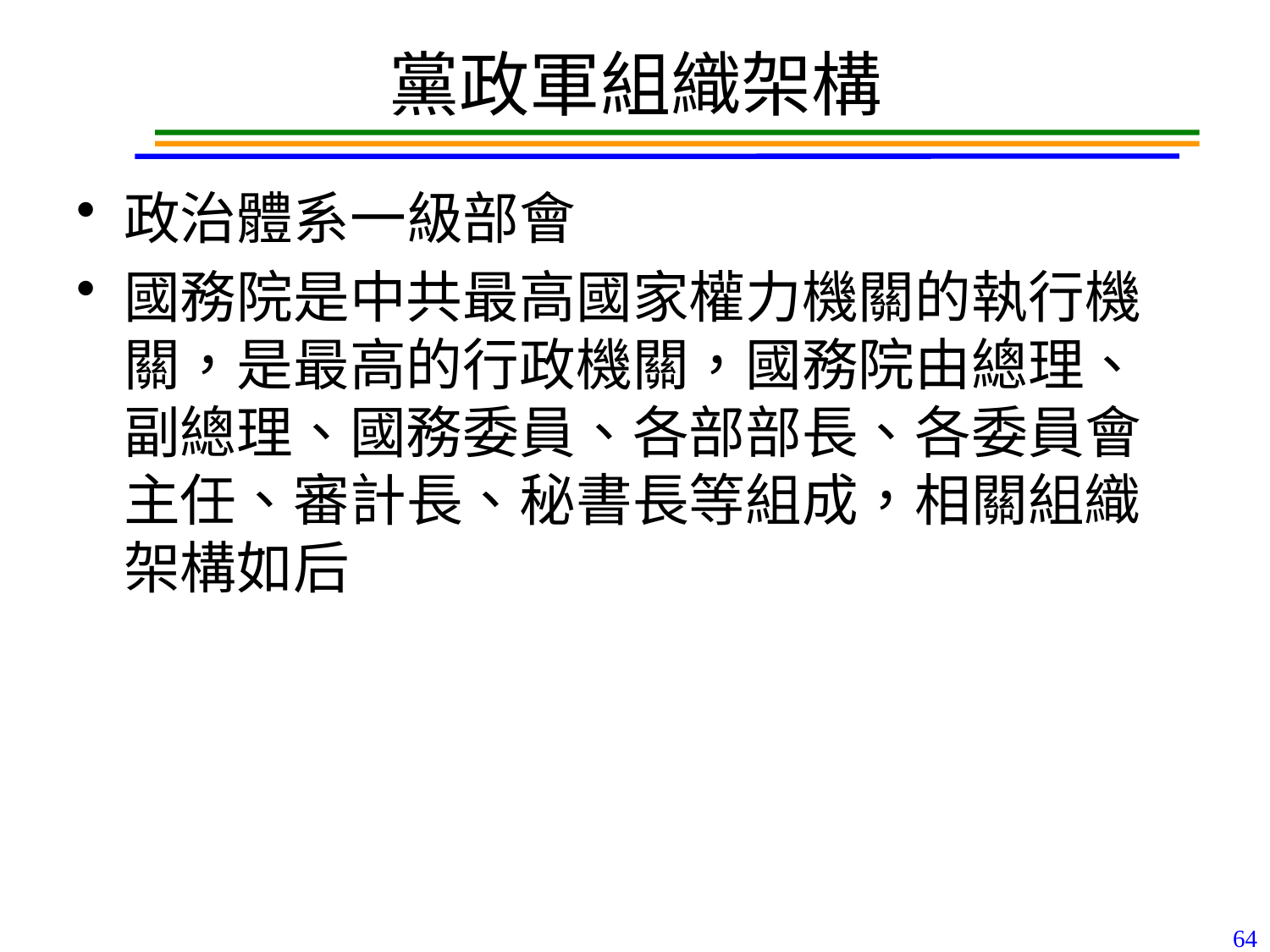

# 黨政軍組織架構
政治體系一級部會
國務院是中共最高國家權力機關的執行機關，是最高的行政機關，國務院由總理、副總理、國務委員、各部部長、各委員會主任、審計長、秘書長等組成，相關組織架構如后

64